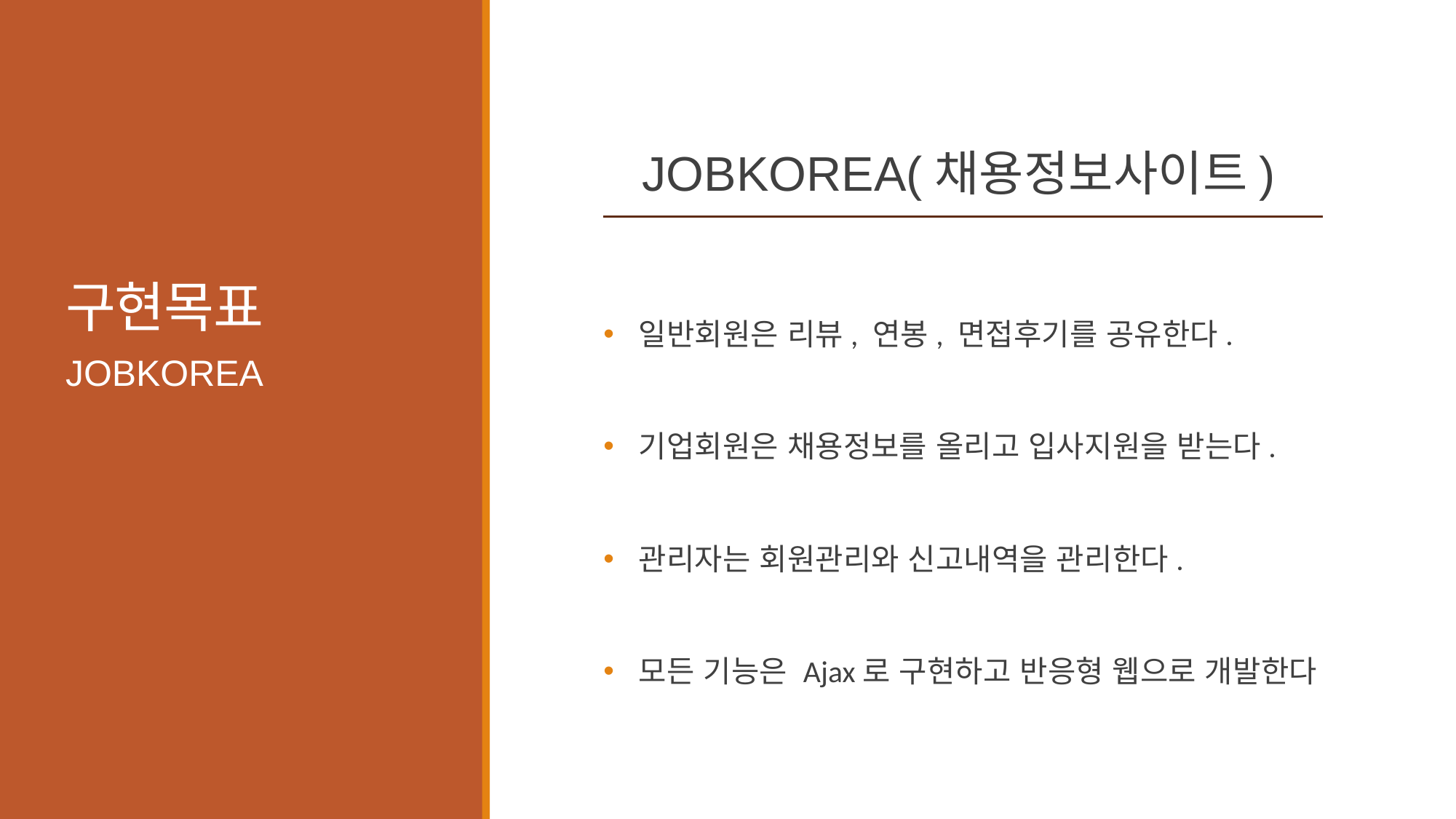

# 구현목표
JOBKOREA(채용정보사이트)
  일반회원은 리뷰, 연봉, 면접후기를 공유한다.
  기업회원은 채용정보를 올리고 입사지원을 받는다.
  관리자는 회원관리와 신고내역을 관리한다.
  모든 기능은 Ajax로 구현하고 반응형 웹으로 개발한다
JOBKOREA